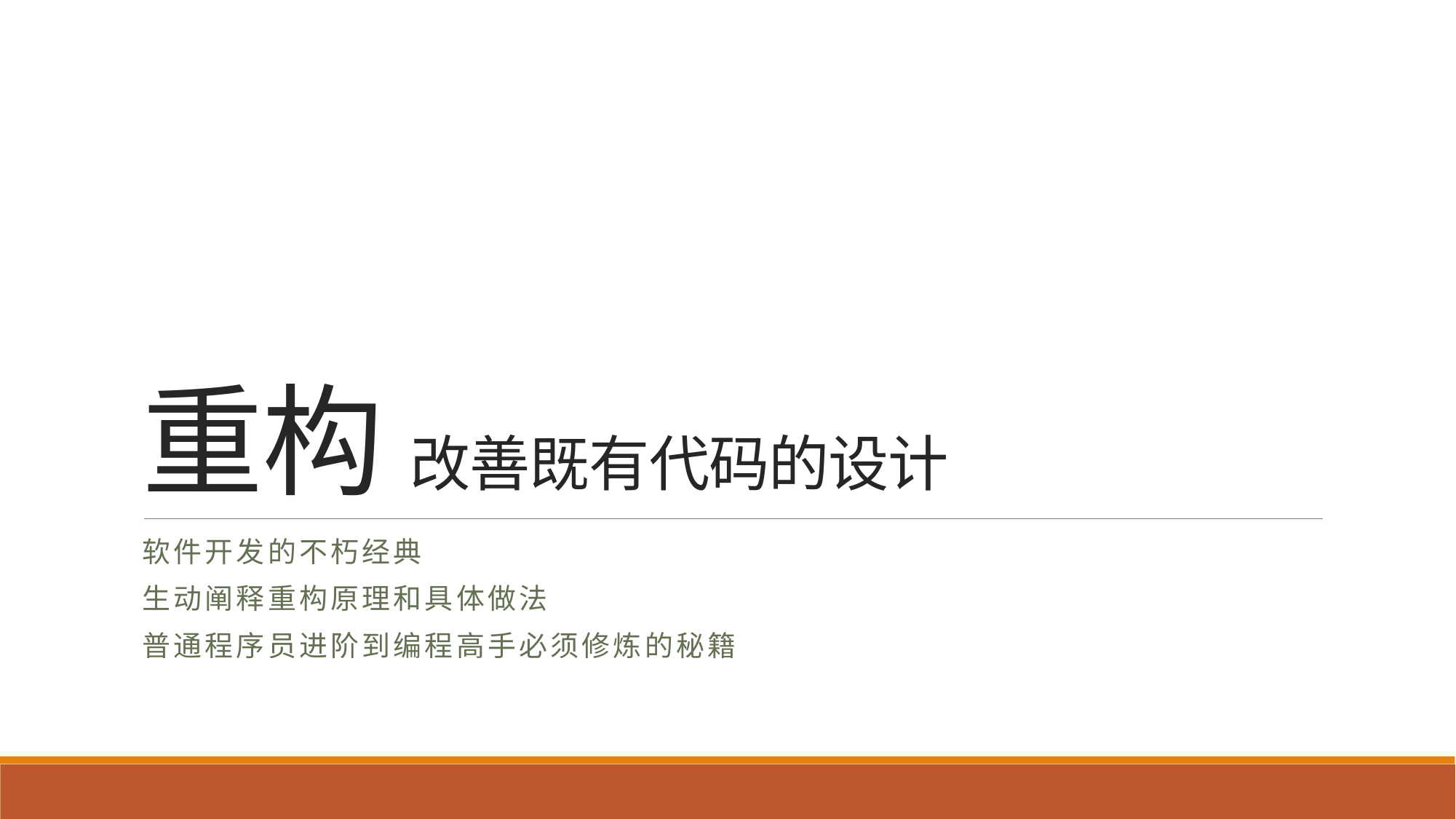

# 重构 改善既有代码的设计
软件开发的不朽经典
生动阐释重构原理和具体做法
普通程序员进阶到编程高手必须修炼的秘籍